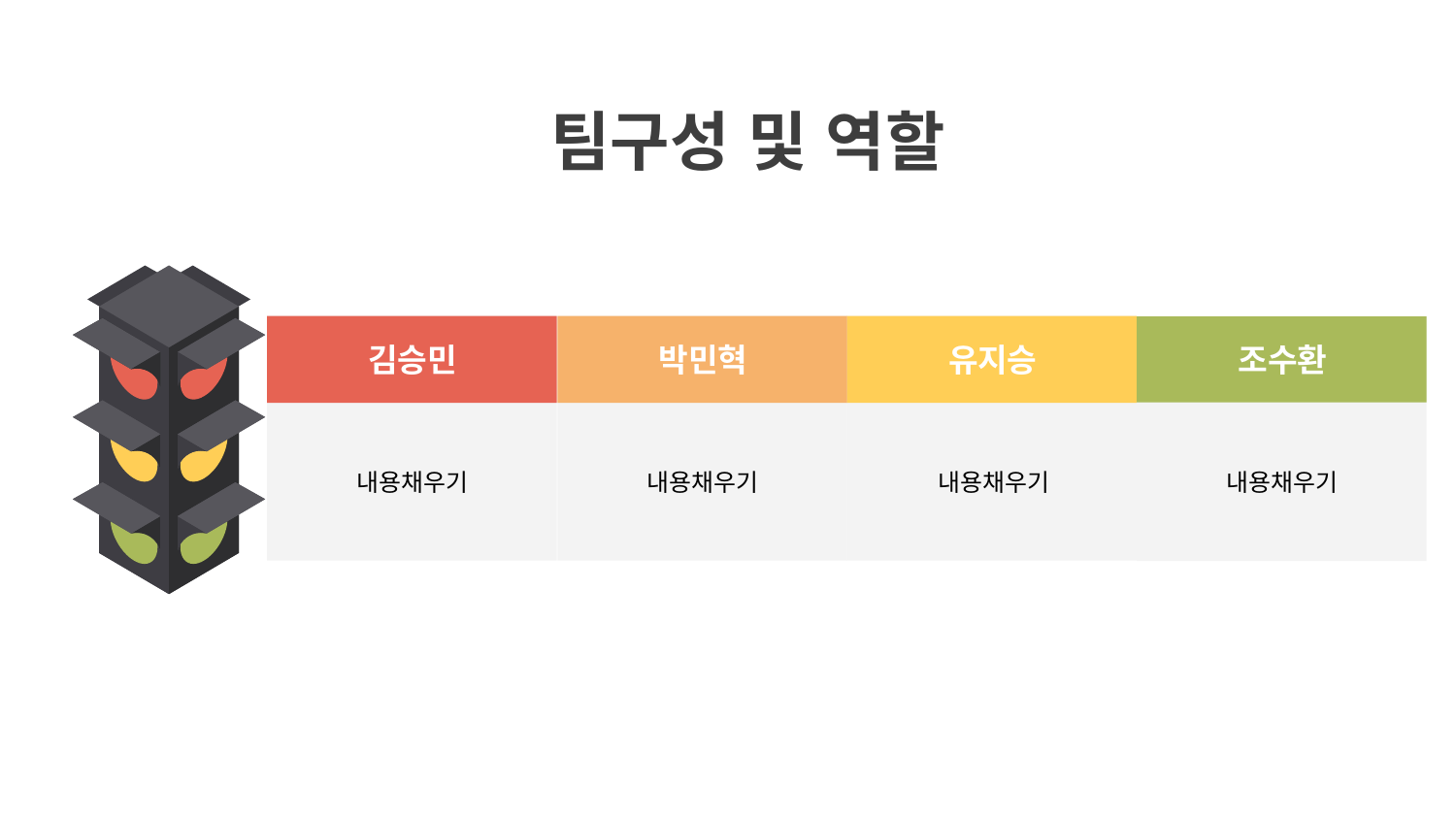

팀구성 및 역할

김승민

박민혁

유지승

조수환
내용채우기
내용채우기
내용채우기
내용채우기